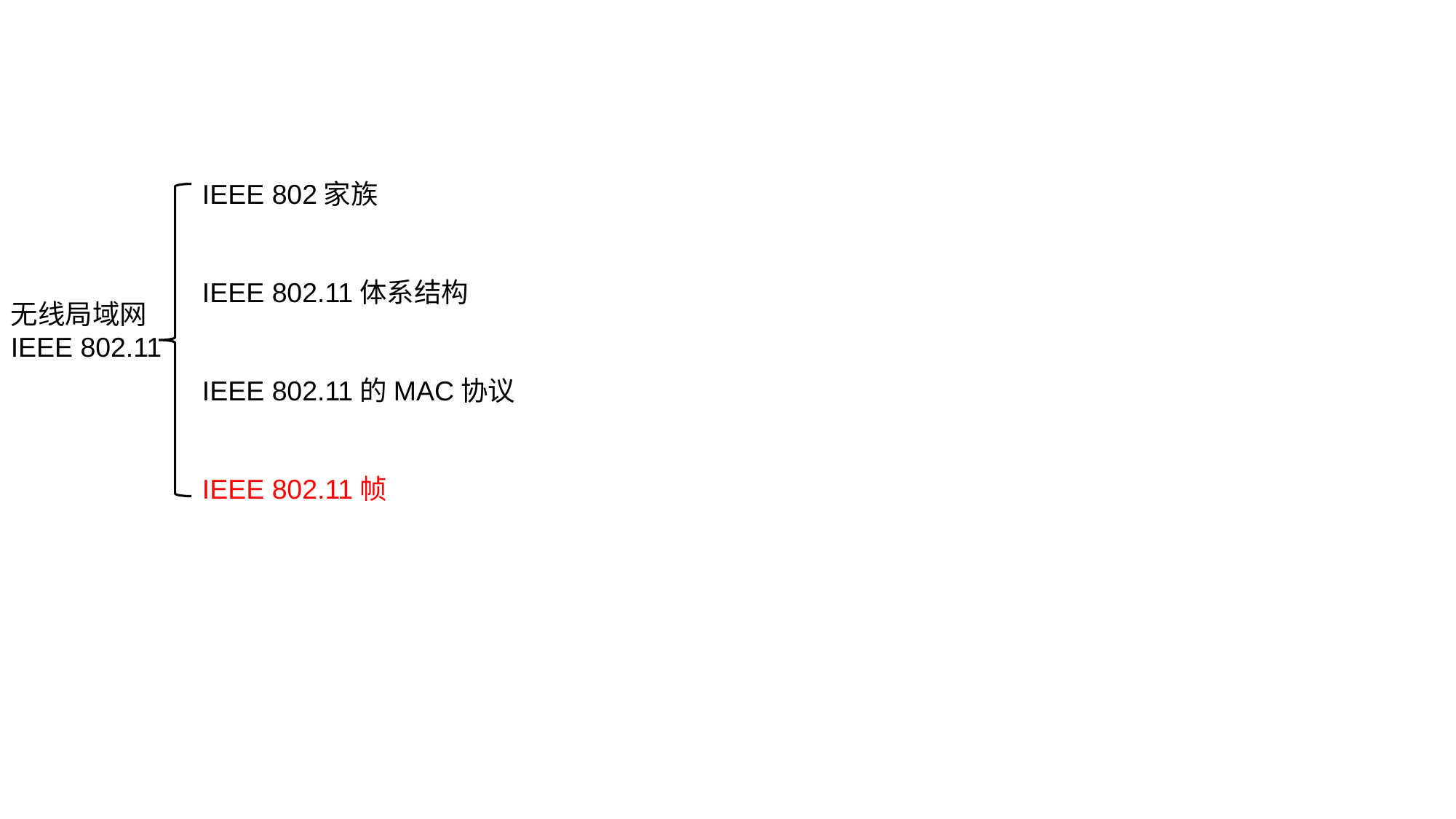

IEEE 802家族

IEEE 802.11体系结构

IEEE 802.11的MAC协议

IEEE 802.11帧

无线局域网 IEEE 802.11